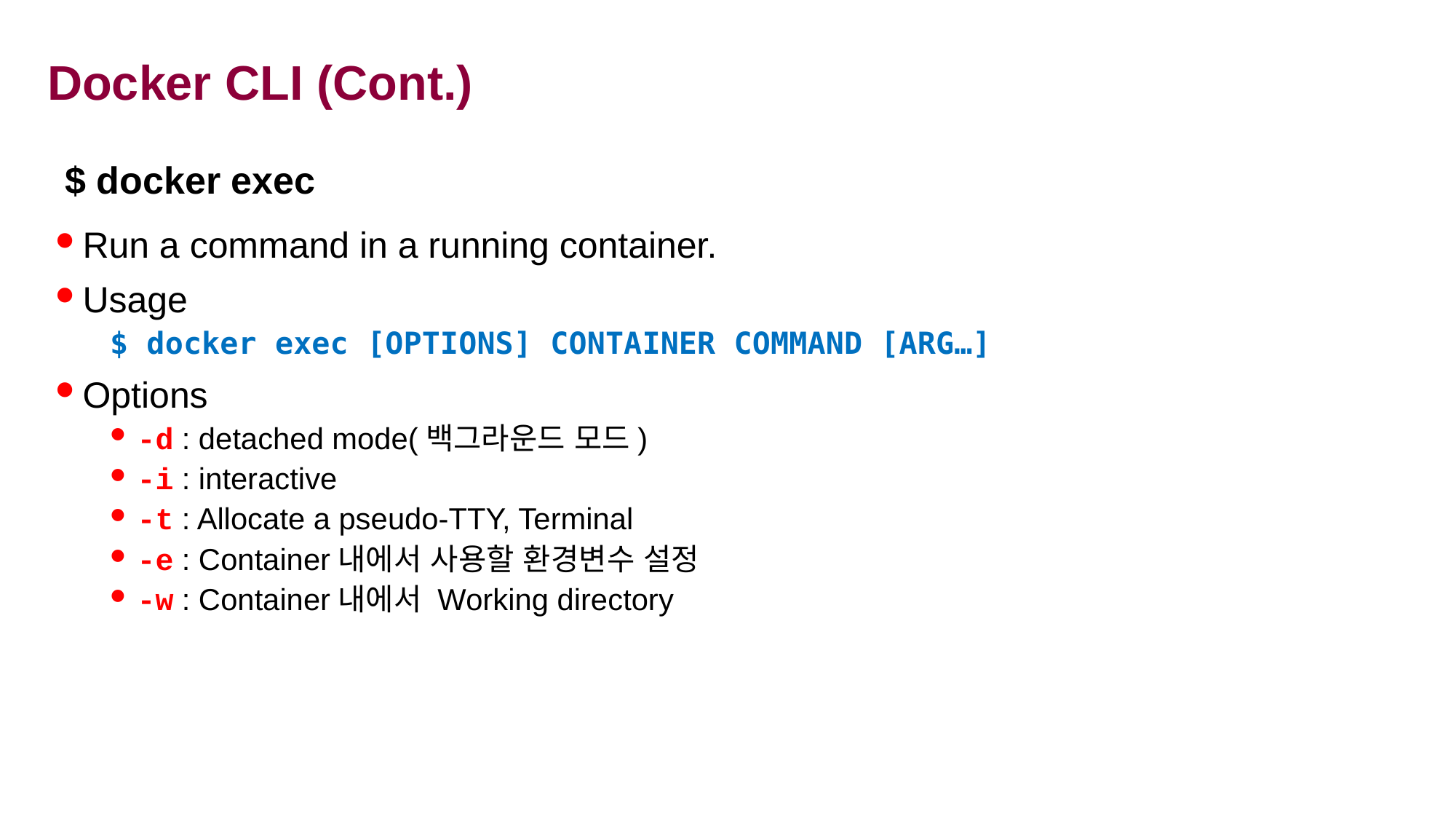

# Docker CLI (Cont.)
$ docker exec
Run a command in a running container.
Usage
$ docker exec [OPTIONS] CONTAINER COMMAND [ARG…]
Options
-d : detached mode(백그라운드 모드)
-i : interactive
-t : Allocate a pseudo-TTY, Terminal
-e : Container내에서 사용할 환경변수 설정
-w : Container내에서 Working directory